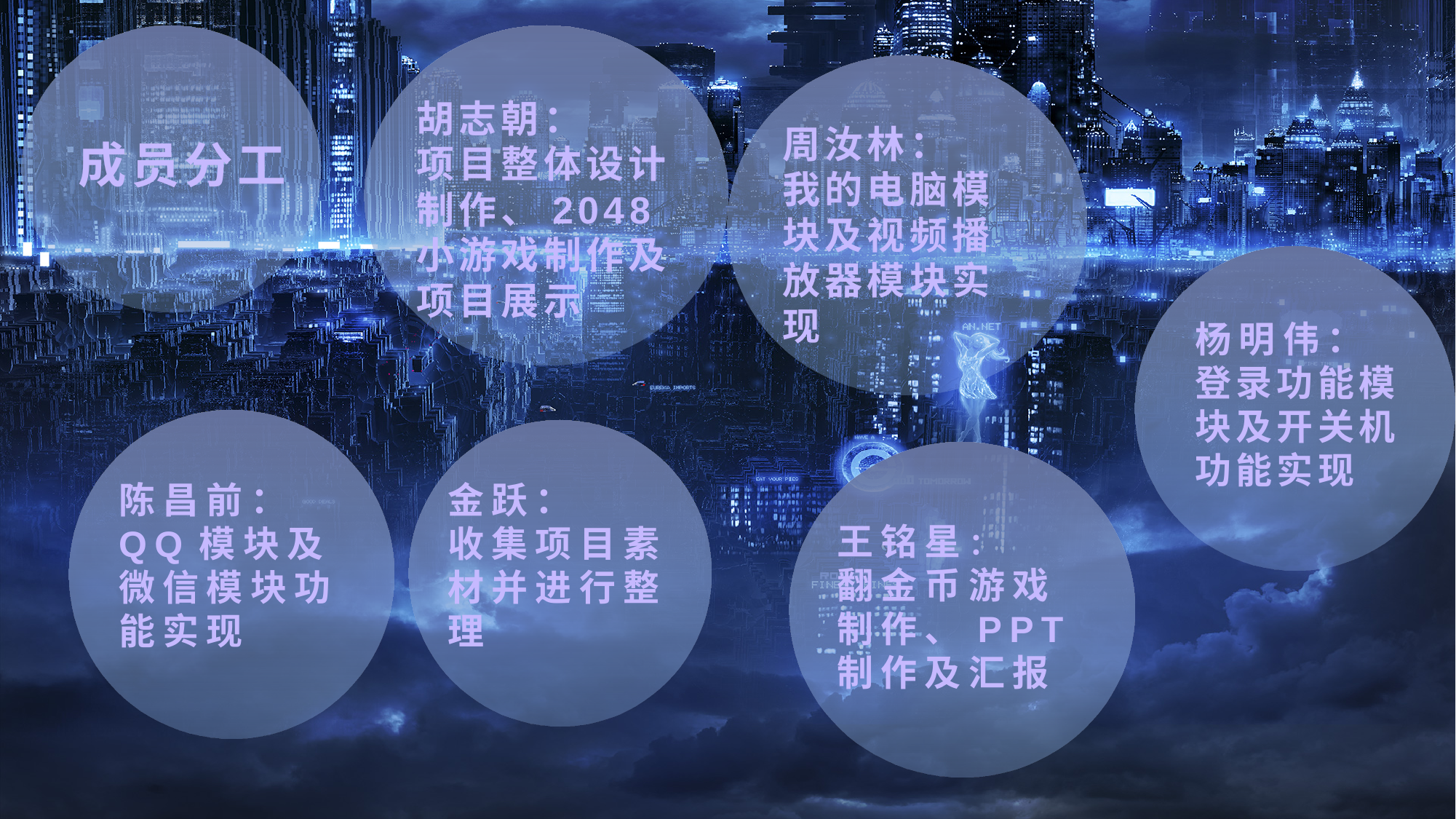

胡志朝：
项目整体设计制作、2048小游戏制作及项目展示

周汝林：
我的电脑模块及视频播放器模块实现

成员分工

杨明伟：
登录功能模块及开关机功能实现

陈昌前：
QQ模块及微信模块功能实现
金跃：
收集项目素材并进行整理
王铭星：
翻金币游戏制作、PPT制作及汇报